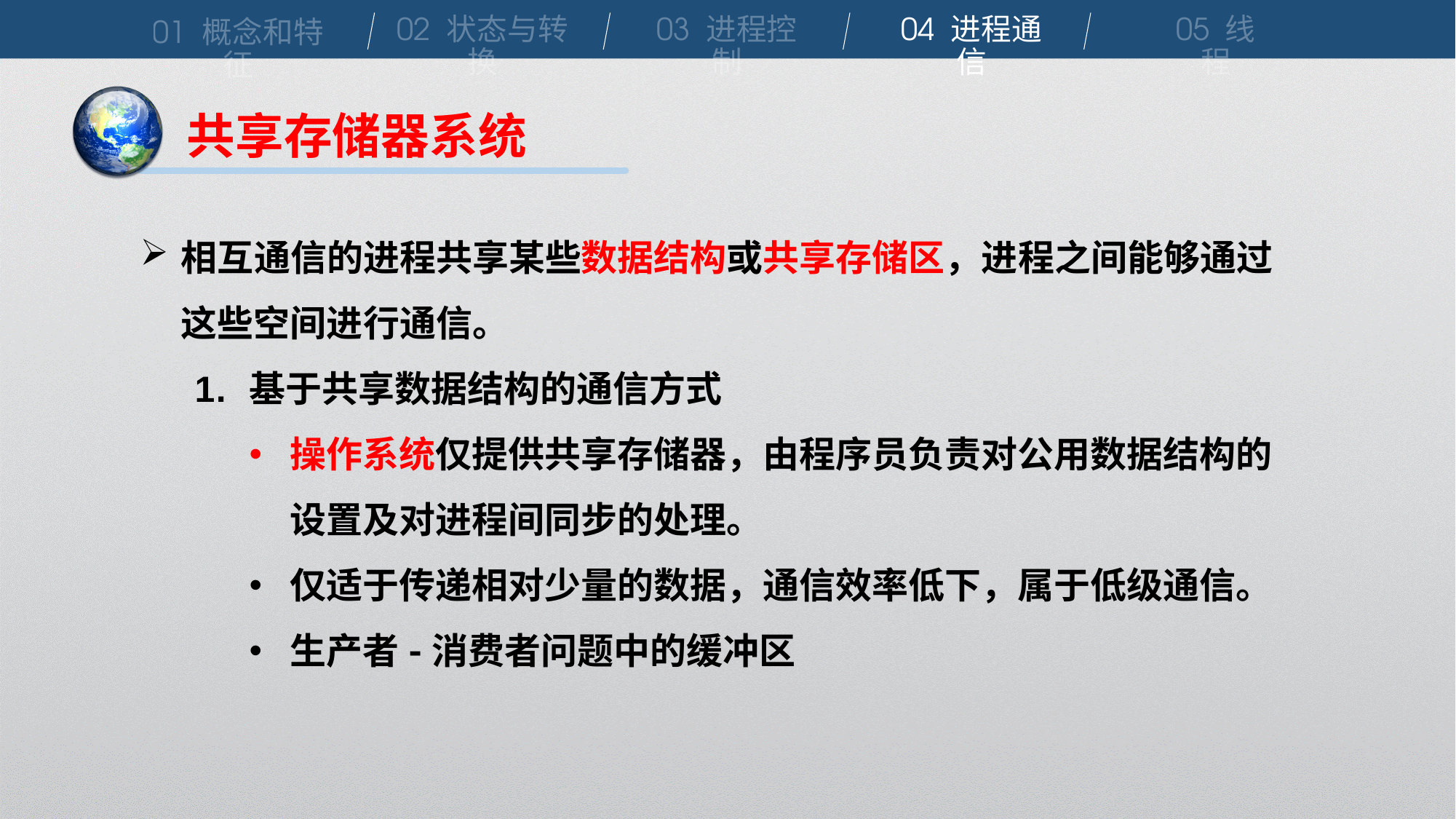

02 状态与转换
03 进程控制
04 进程通信
05 线程
01 概念和特征
共享存储器系统
相互通信的进程共享某些数据结构或共享存储区，进程之间能够通过这些空间进行通信。
基于共享数据结构的通信方式
操作系统仅提供共享存储器，由程序员负责对公用数据结构的设置及对进程间同步的处理。
仅适于传递相对少量的数据，通信效率低下，属于低级通信。
生产者-消费者问题中的缓冲区